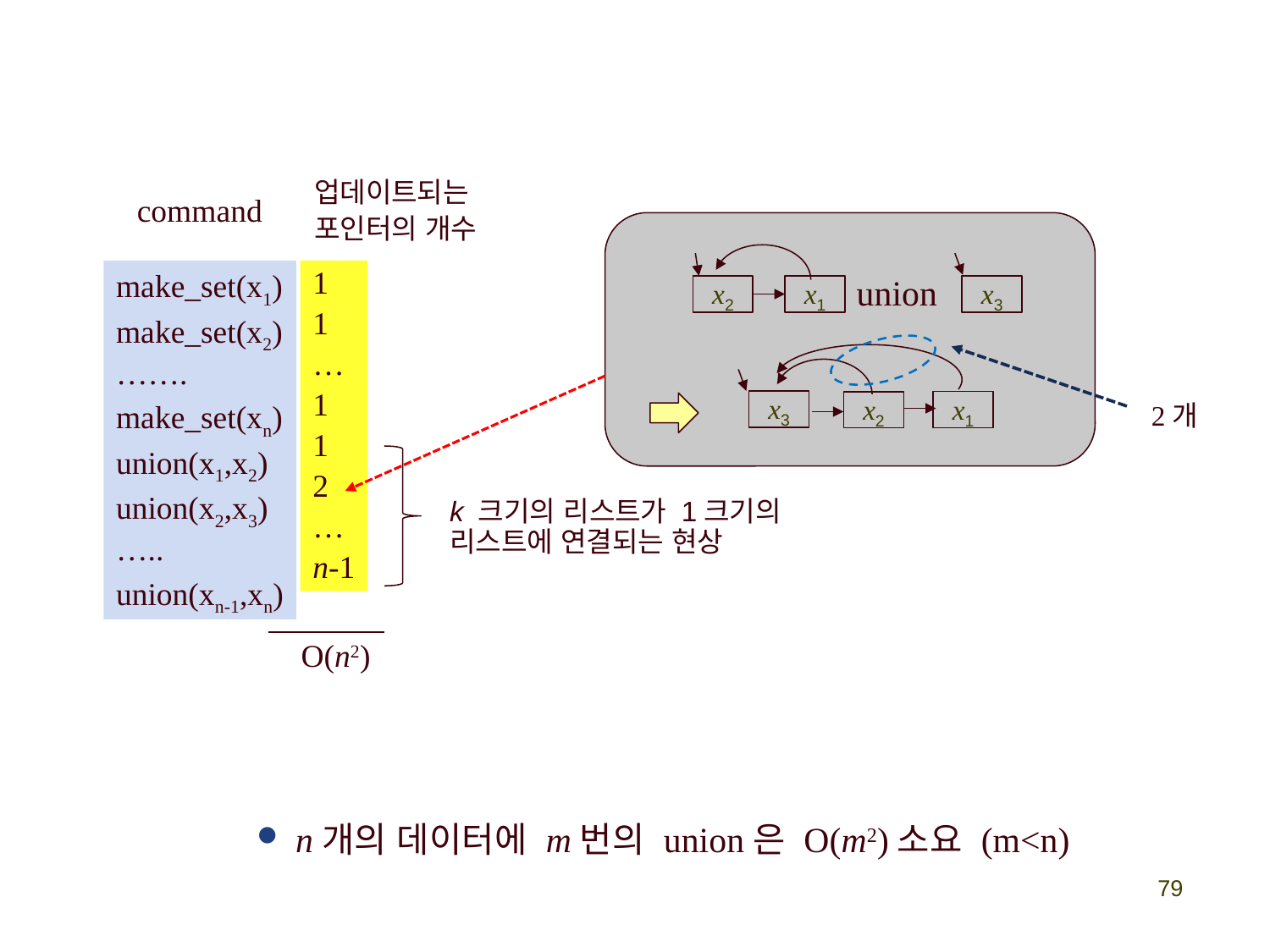

업데이트되는
포인터의 개수
command

make_set(x1)
make_set(x2)
…….
make_set(xn)
union(x1,x2)
union(x2,x3)
…..
union(xn-1,xn)
1
1
…
1
1
2
…
n-1
union
x2
x1
x3

x3
x1
x2
2개

k 크기의 리스트가 1크기의 리스트에 연결되는 현상
O(n2)
 n개의 데이터에 m번의 union은 O(m2)소요 (m<n)
79